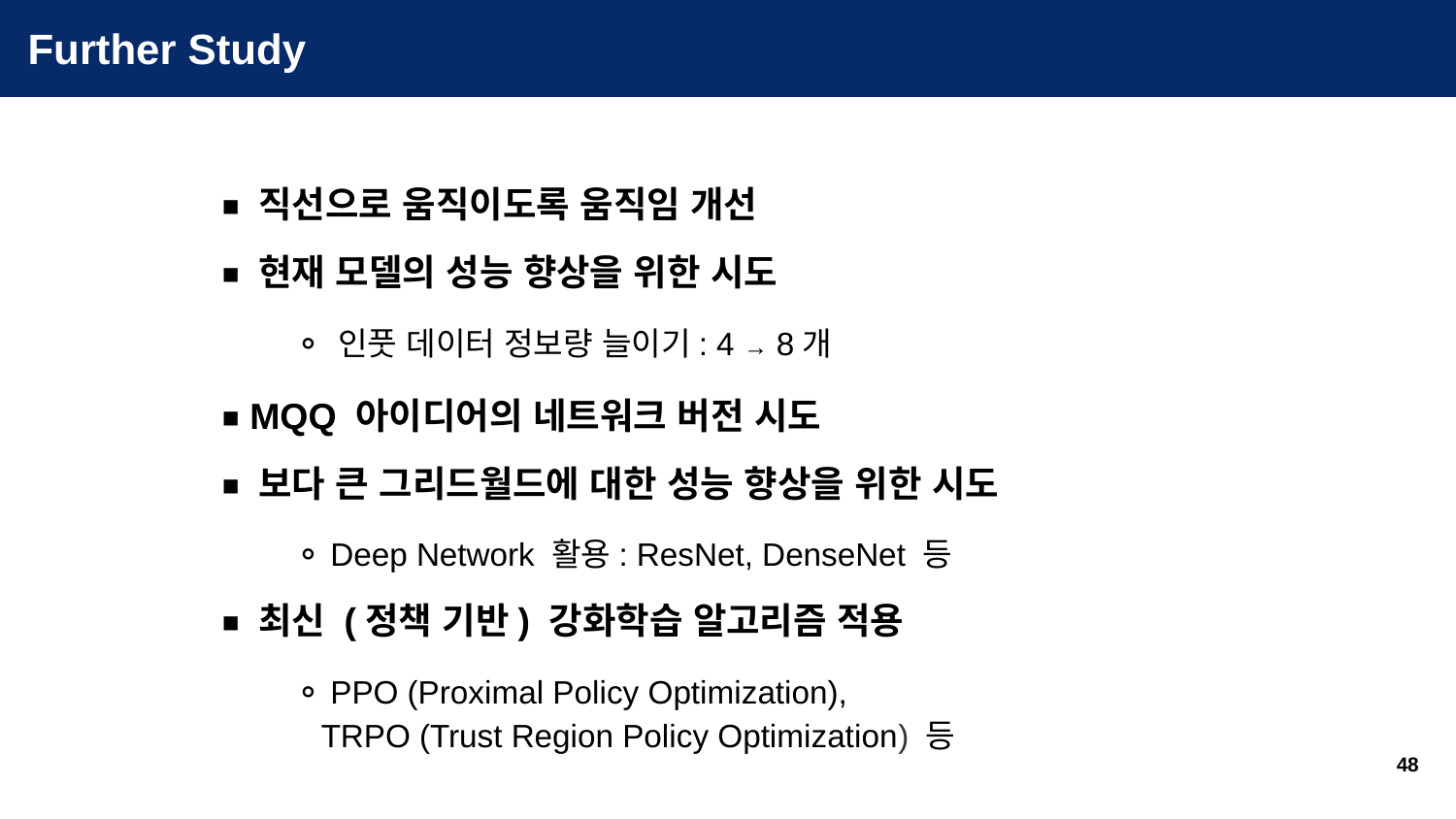

# Further Study
◾ 직선으로 움직이도록 움직임 개선
◾ 현재 모델의 성능 향상을 위한 시도
⚬ 인풋 데이터 정보량 늘이기: 4 → 8개
◾ MQQ 아이디어의 네트워크 버전 시도
◾ 보다 큰 그리드월드에 대한 성능 향상을 위한 시도
⚬ Deep Network 활용: ResNet, DenseNet 등
◾ 최신 (정책 기반) 강화학습 알고리즘 적용
⚬ PPO (Proximal Policy Optimization),
   TRPO (Trust Region Policy Optimization) 등
48